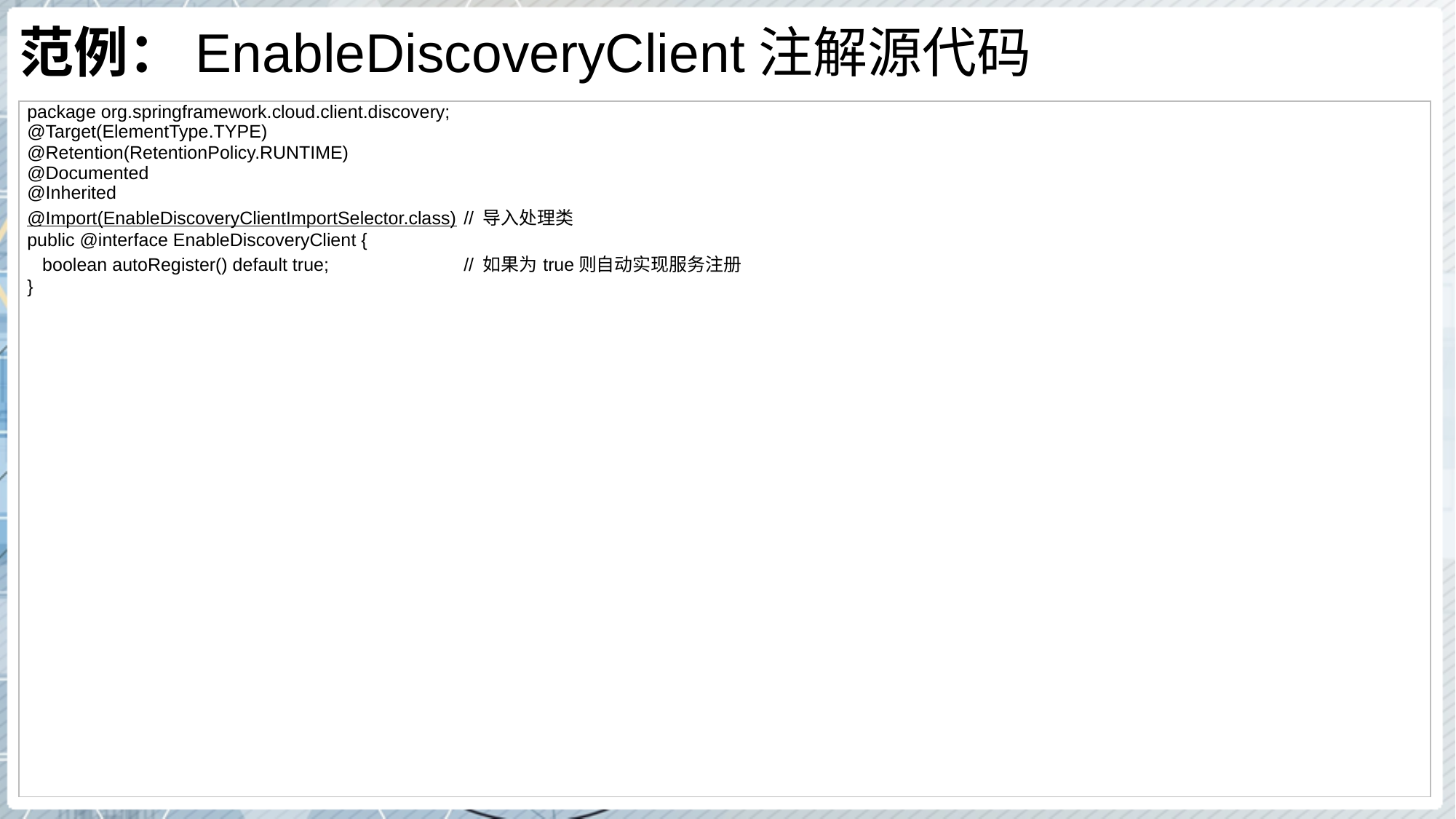

# 范例：EnableDiscoveryClient注解源代码
| package org.springframework.cloud.client.discovery; @Target(ElementType.TYPE) @Retention(RetentionPolicy.RUNTIME) @Documented @Inherited @Import(EnableDiscoveryClientImportSelector.class) // 导入处理类 public @interface EnableDiscoveryClient { boolean autoRegister() default true; // 如果为true则自动实现服务注册 } |
| --- |